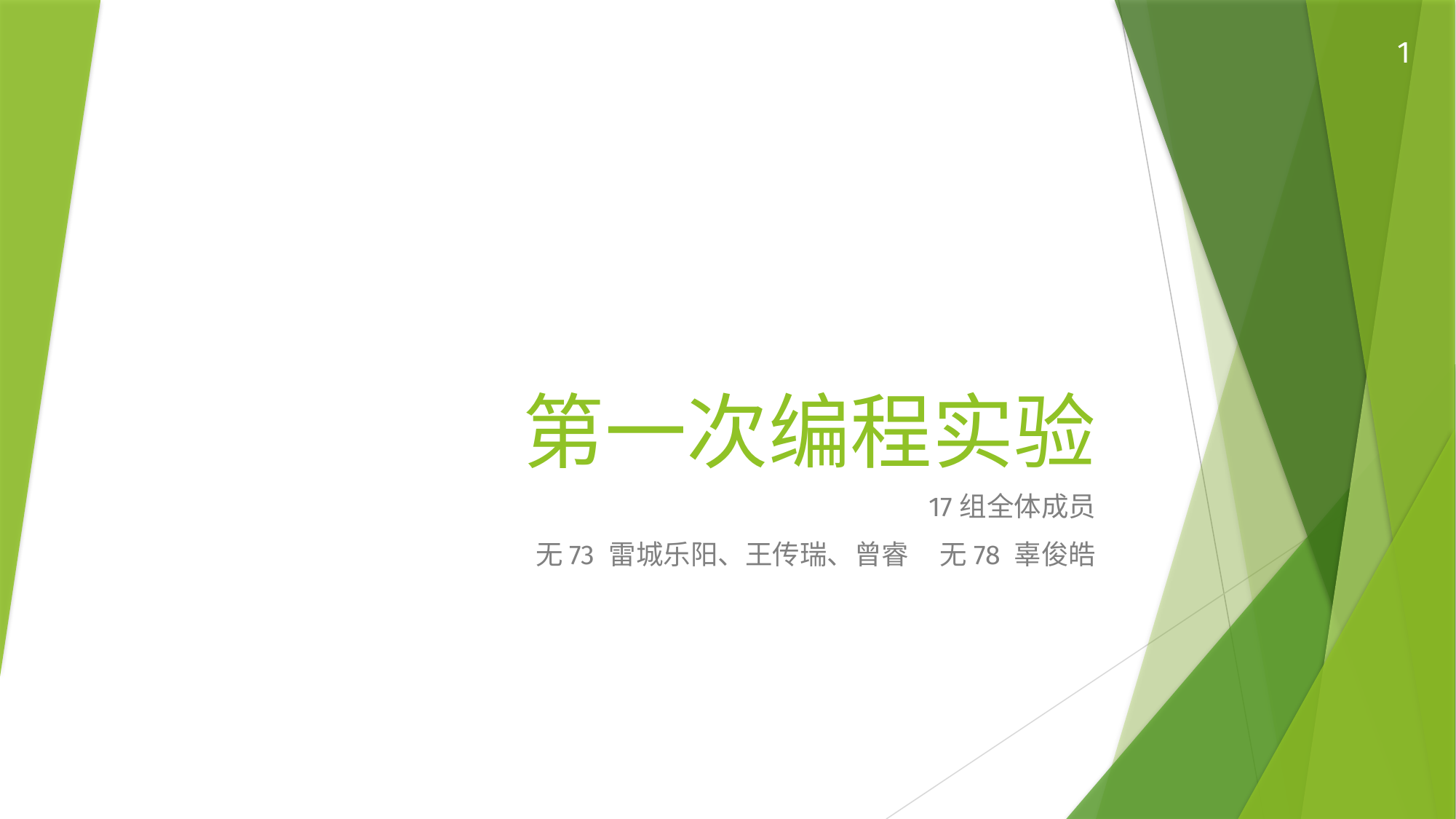

1
# 第一次编程实验
17组全体成员
无73 雷城乐阳、王传瑞、曾睿     无78 辜俊皓